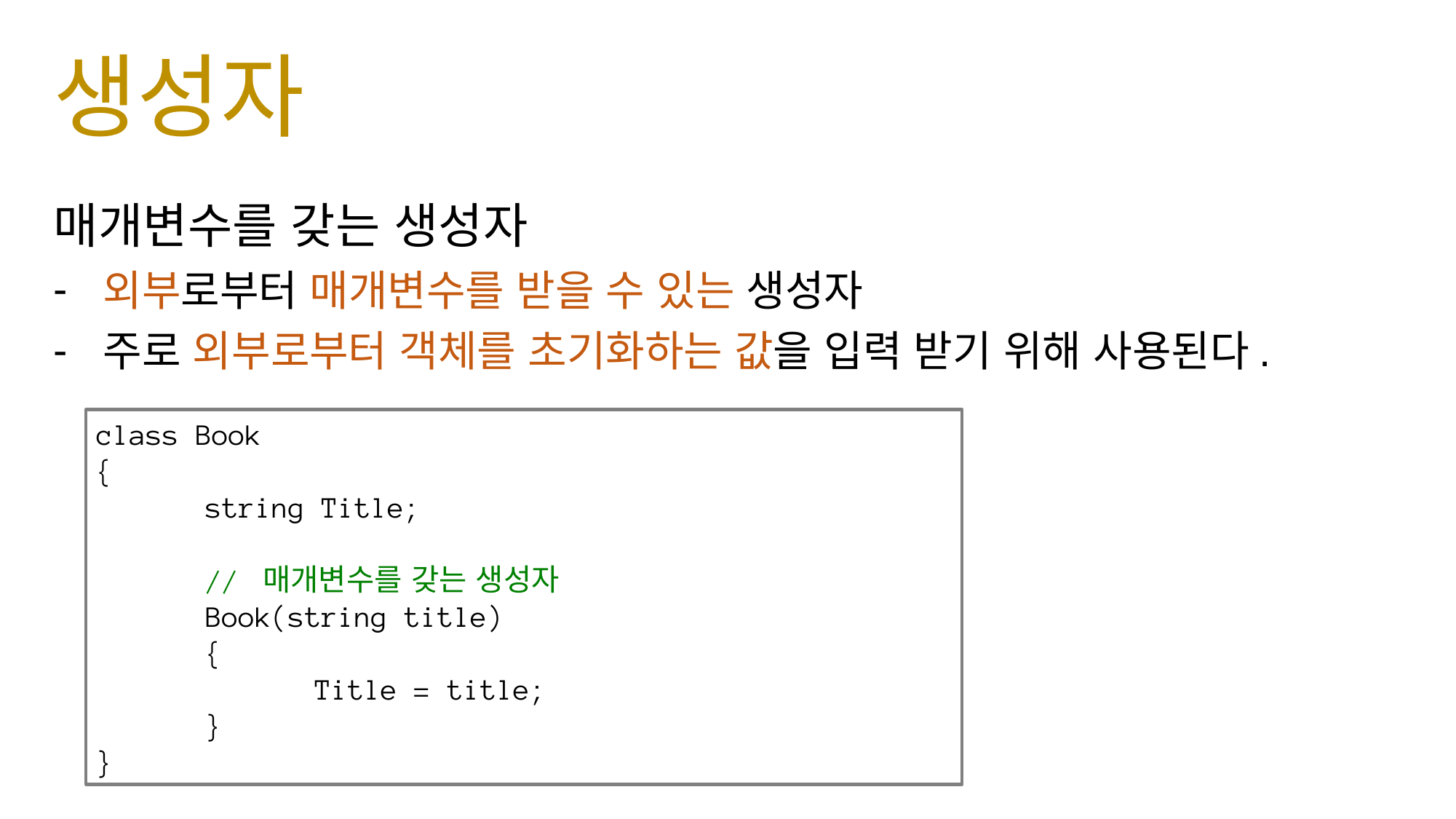

# 생성자
매개변수를 갖는 생성자
 외부로부터 매개변수를 받을 수 있는 생성자
 주로 외부로부터 객체를 초기화하는 값을 입력 받기 위해 사용된다.

class Book
{
	string Title;

	// 매개변수를 갖는 생성자
	Book(string title)
	{
		Title = title;
	}
}